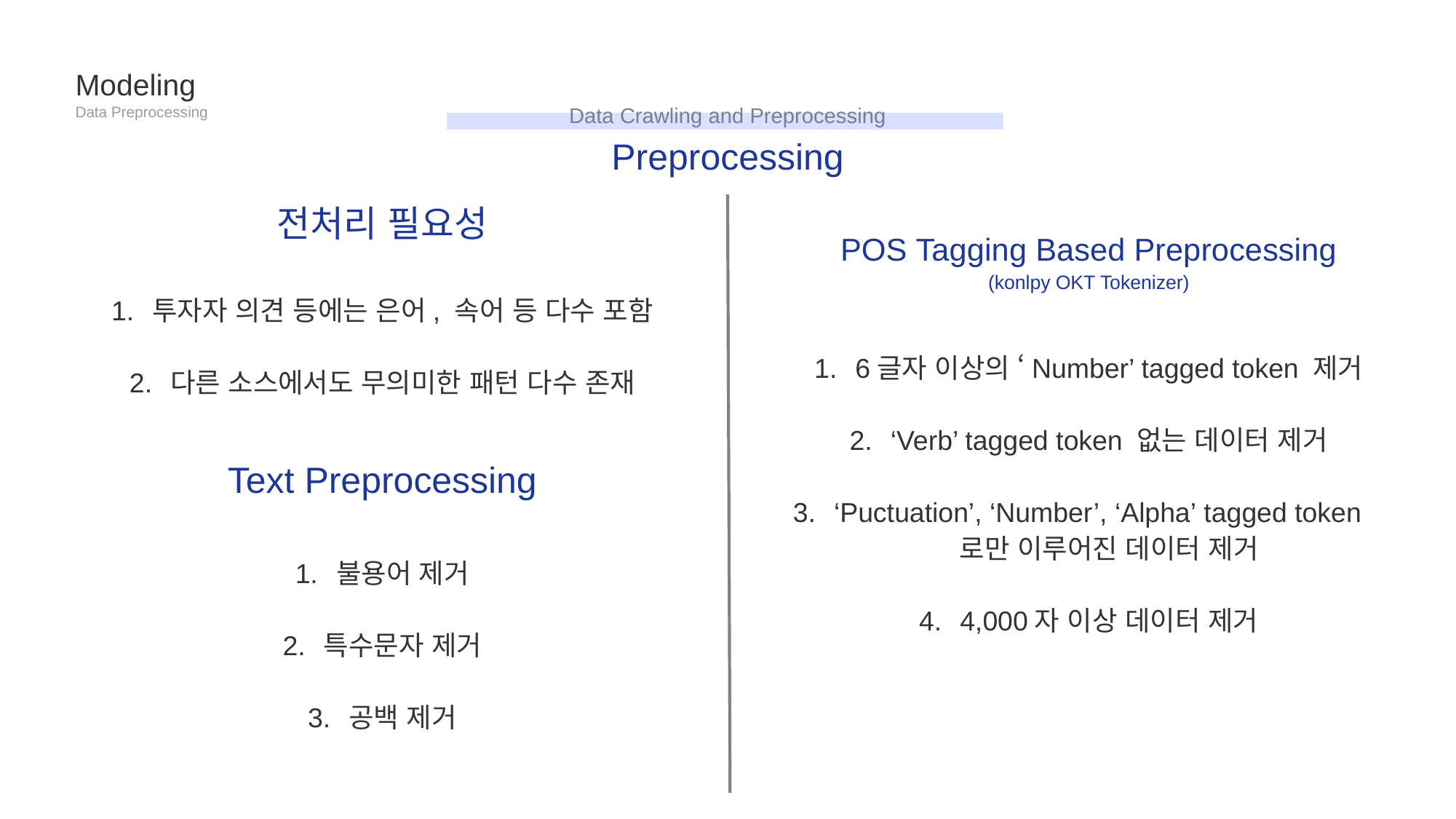

Modeling
Data Crawling and Preprocessing
Data Preprocessing

Preprocessing
전처리 필요성
POS Tagging Based Preprocessing
(konlpy OKT Tokenizer)
투자자 의견 등에는 은어, 속어 등 다수 포함

다른 소스에서도 무의미한 패턴 다수 존재

6글자 이상의 ‘Number’ tagged token 제거

‘Verb’ tagged token 없는 데이터 제거

‘Puctuation’, ‘Number’, ‘Alpha’ tagged token    로만 이루어진 데이터 제거

4,000자 이상 데이터 제거
Text Preprocessing
불용어 제거

특수문자 제거

공백 제거